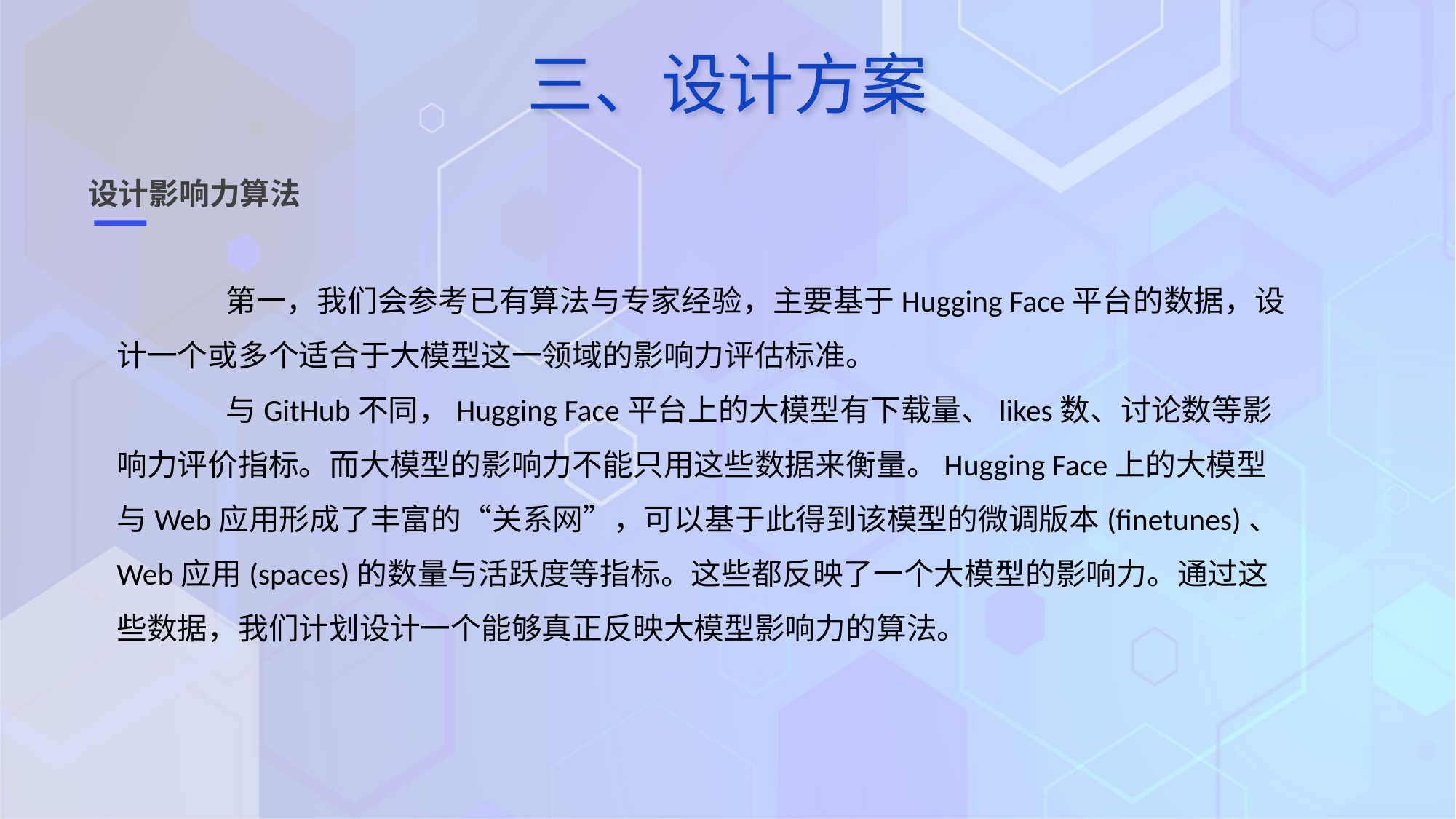

三、设计方案
设计影响力算法

	第一，我们会参考已有算法与专家经验，主要基于Hugging Face平台的数据，设计一个或多个适合于大模型这一领域的影响力评估标准。
	与GitHub不同，Hugging Face平台上的大模型有下载量、likes数、讨论数等影响力评价指标。而大模型的影响力不能只用这些数据来衡量。Hugging Face上的大模型与Web应用形成了丰富的“关系网”，可以基于此得到该模型的微调版本(finetunes)、Web应用(spaces)的数量与活跃度等指标。这些都反映了一个大模型的影响力。通过这些数据，我们计划设计一个能够真正反映大模型影响力的算法。